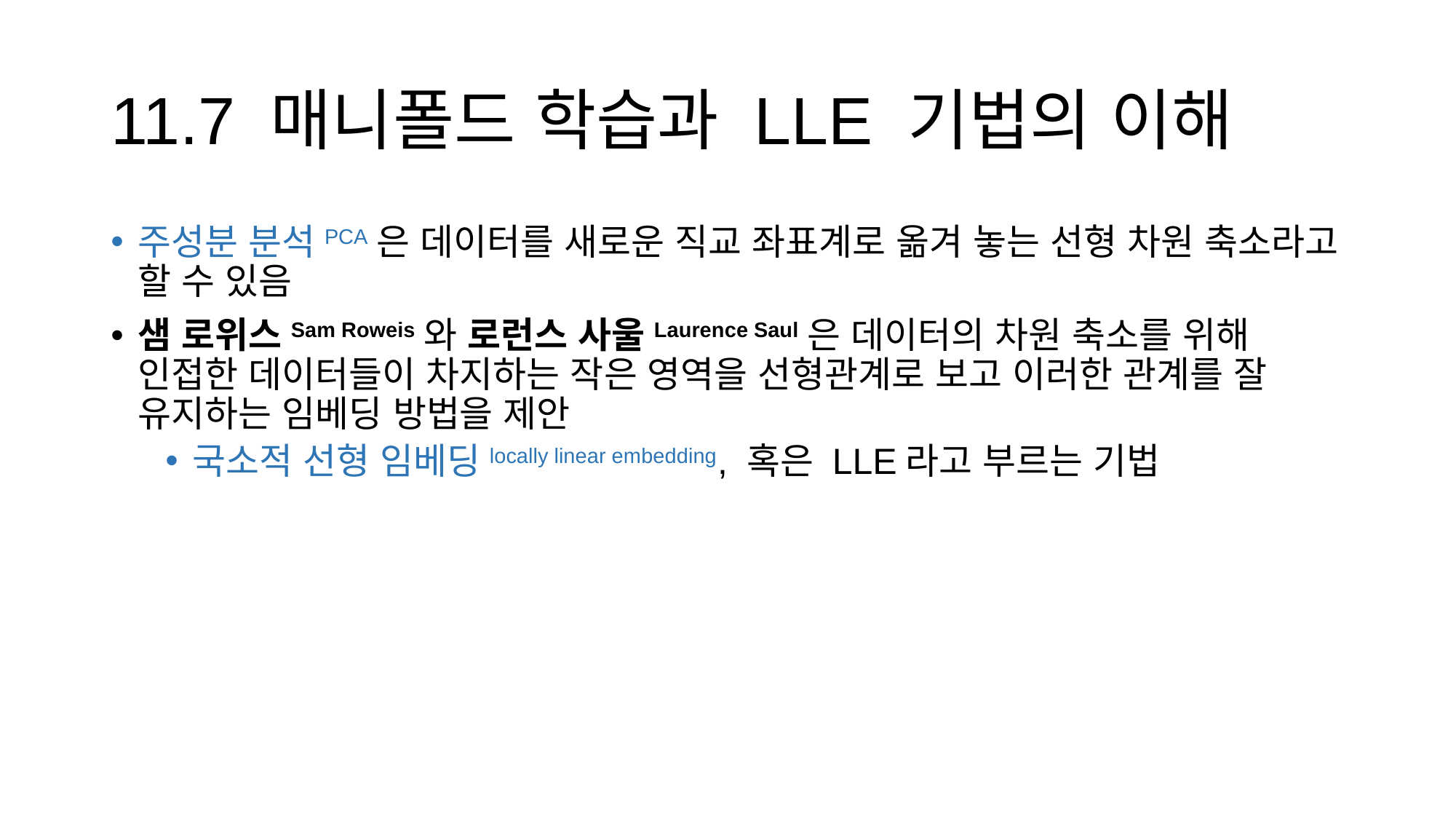

# 11.7 매니폴드 학습과 LLE 기법의 이해
주성분 분석PCA은 데이터를 새로운 직교 좌표계로 옮겨 놓는 선형 차원 축소라고 할 수 있음
샘 로위스Sam Roweis와 로런스 사울Laurence Saul은 데이터의 차원 축소를 위해 인접한 데이터들이 차지하는 작은 영역을 선형관계로 보고 이러한 관계를 잘 유지하는 임베딩 방법을 제안
국소적 선형 임베딩locally linear embedding, 혹은 LLE라고 부르는 기법